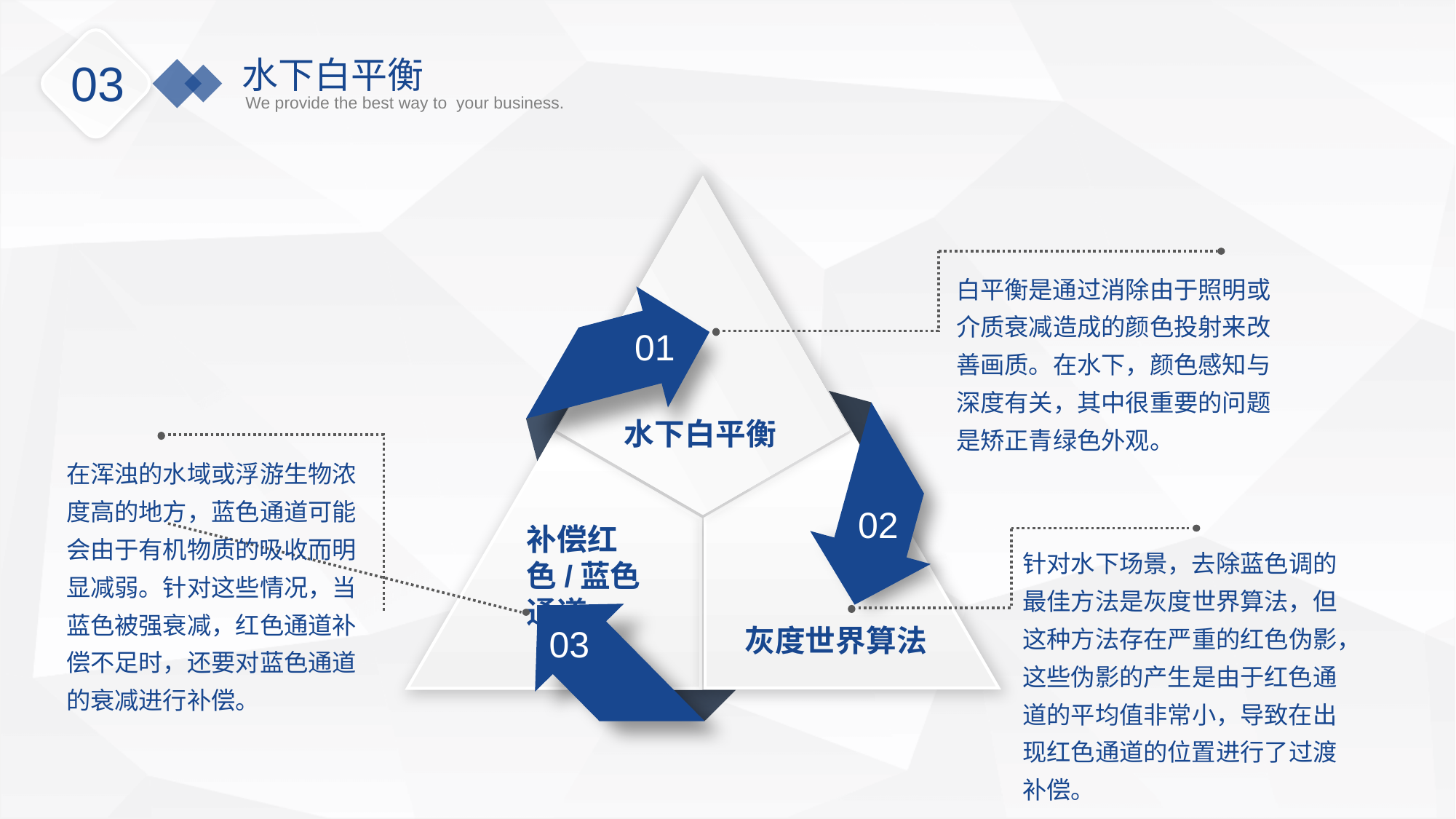

水下白平衡
We provide the best way to  your business.
03

白平衡是通过消除由于照明或介质衰减造成的颜色投射来改善画质。在水下，颜色感知与深度有关，其中很重要的问题是矫正青绿色外观。

01

02
    水下白平衡

在浑浊的水域或浮游生物浓度高的地方，蓝色通道可能会由于有机物质的吸收而明显减弱。针对这些情况，当蓝色被强衰减，红色通道补偿不足时，还要对蓝色通道的衰减进行补偿。

补偿红色/蓝色通道

针对水下场景，去除蓝色调的最佳方法是灰度世界算法，但这种方法存在严重的红色伪影，这些伪影的产生是由于红色通道的平均值非常小，导致在出现红色通道的位置进行了过渡补偿。

03
灰度世界算法